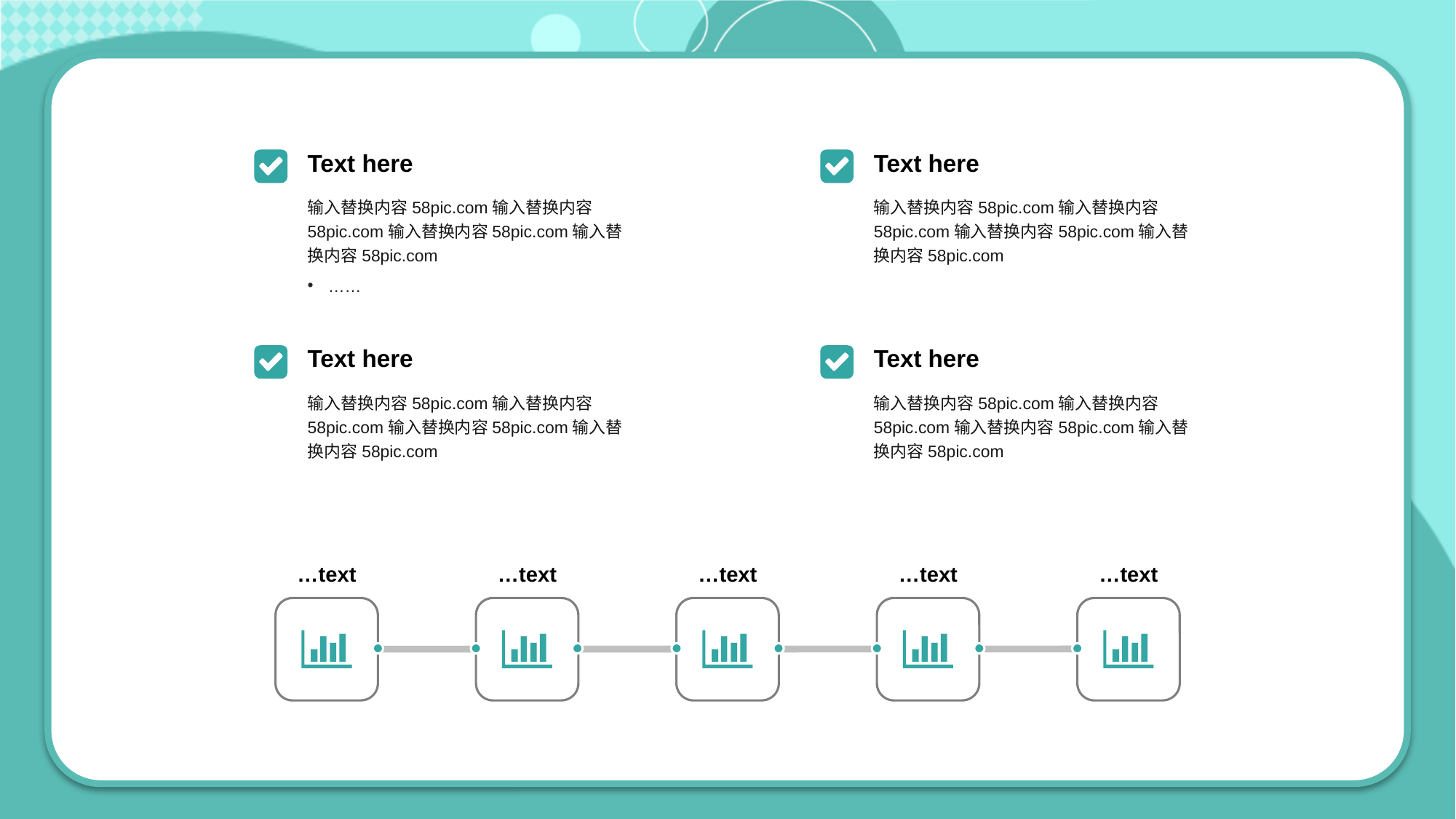

Text here
输入替换内容58pic.com输入替换内容58pic.com输入替换内容58pic.com输入替换内容58pic.com
……

Text here
输入替换内容58pic.com输入替换内容58pic.com输入替换内容58pic.com输入替换内容58pic.com

Text here
输入替换内容58pic.com输入替换内容58pic.com输入替换内容58pic.com输入替换内容58pic.com

Text here
输入替换内容58pic.com输入替换内容58pic.com输入替换内容58pic.com输入替换内容58pic.com

…text
…text
…text
…text
…text